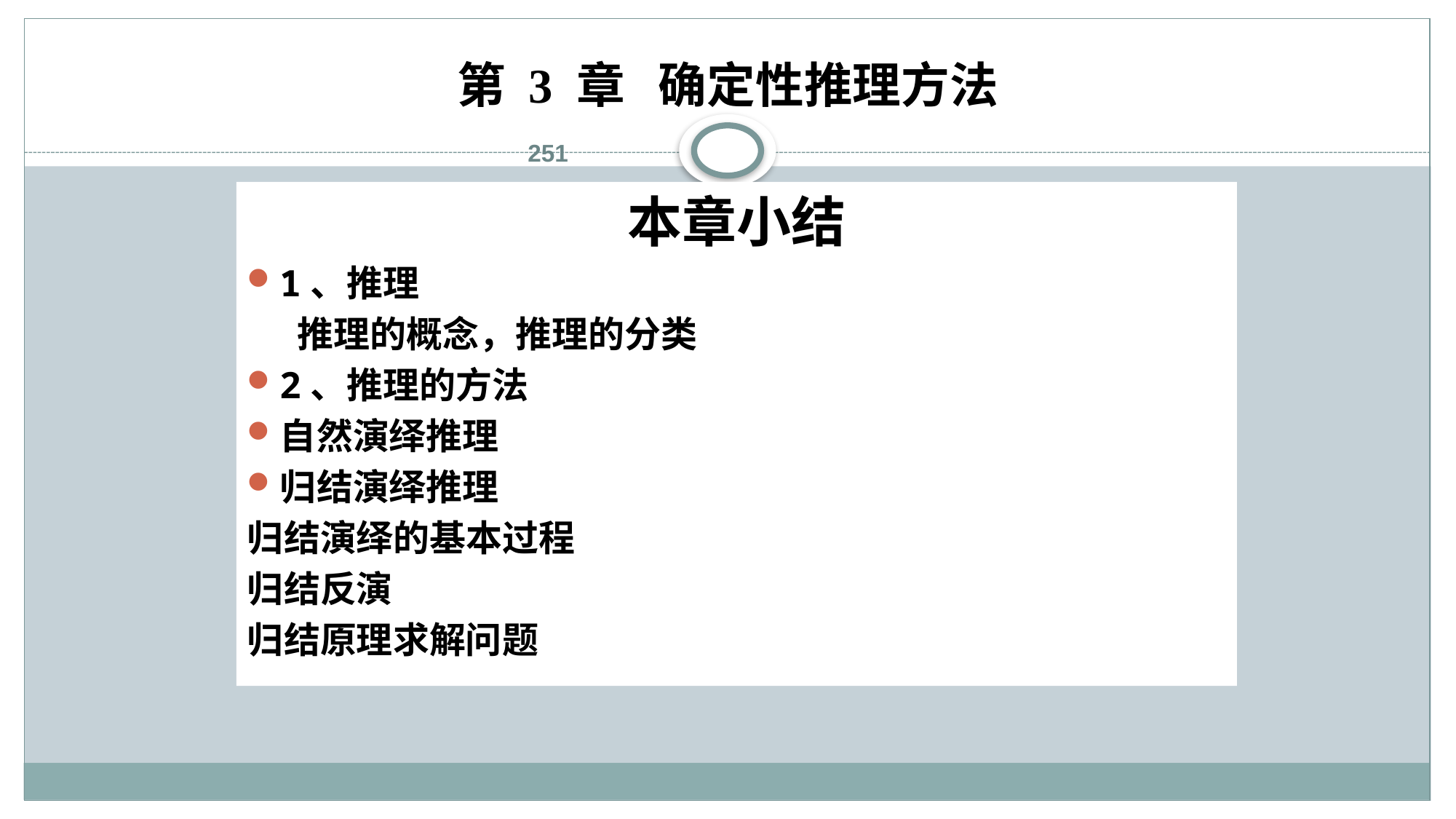

第 3 章   确定性推理方法
251
本章小结
1、推理
     推理的概念，推理的分类
2、推理的方法
自然演绎推理
归结演绎推理
归结演绎的基本过程
归结反演
归结原理求解问题